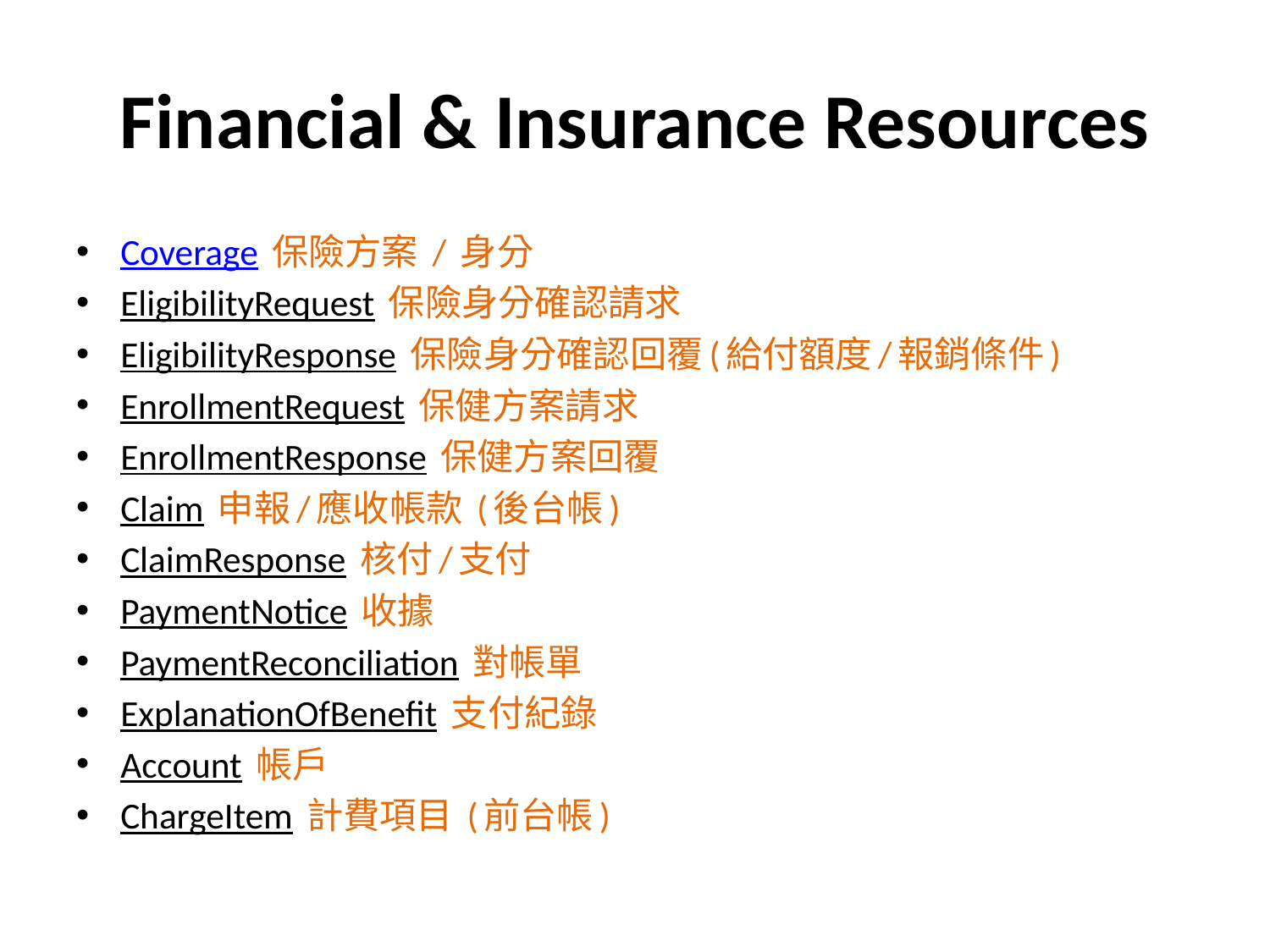

# Financial & Insurance Resources
Coverage 保險方案 / 身分
EligibilityRequest 保險身分確認請求
EligibilityResponse 保險身分確認回覆(給付額度/報銷條件)
EnrollmentRequest 保健方案請求
EnrollmentResponse 保健方案回覆
Claim 申報/應收帳款 (後台帳)
ClaimResponse 核付/支付
PaymentNotice 收據
PaymentReconciliation 對帳單
ExplanationOfBenefit 支付紀錄
Account 帳戶
ChargeItem 計費項目 (前台帳)